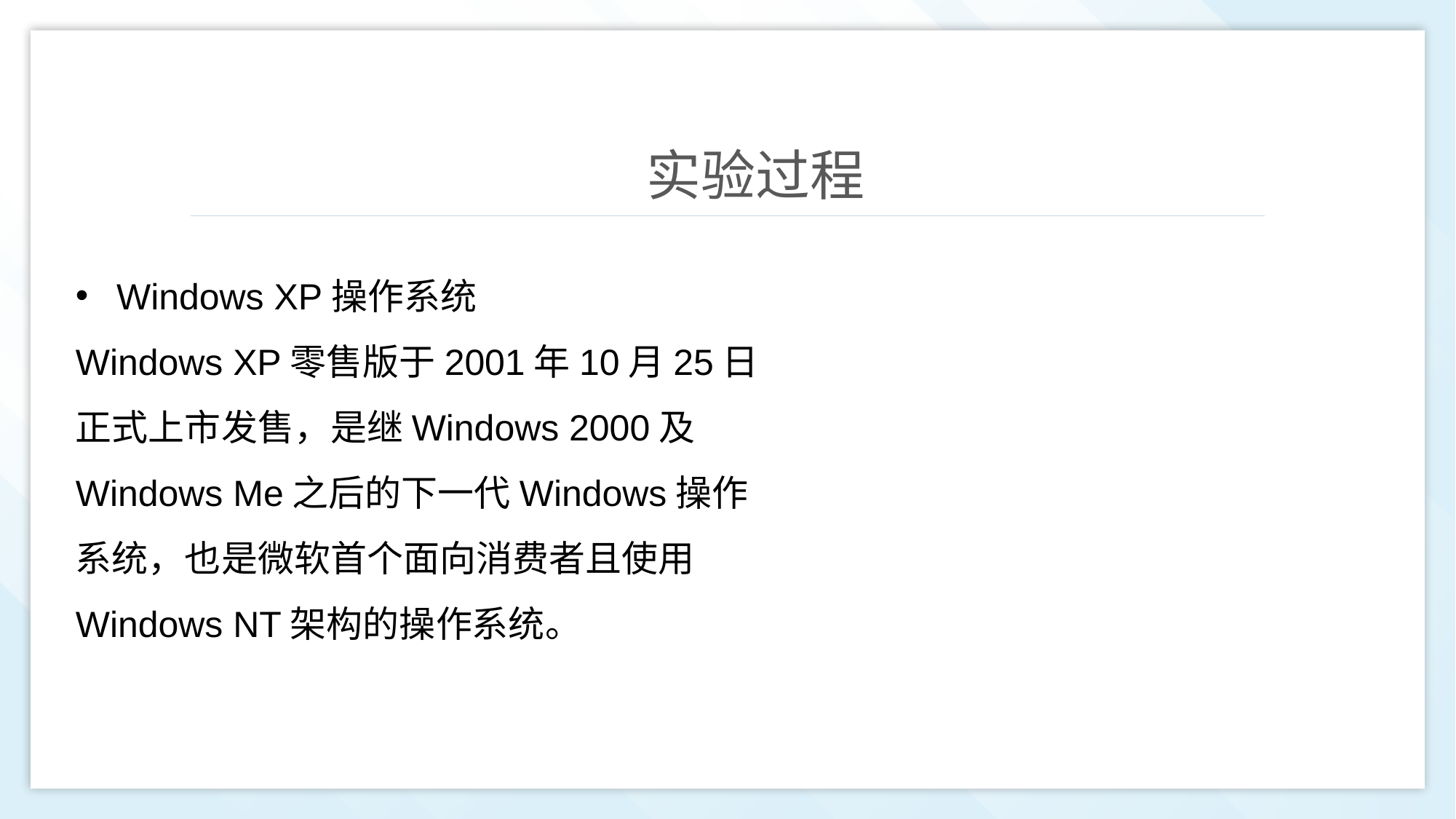

实验过程
Windows XP操作系统
Windows XP零售版于2001年10月25日正式上市发售，是继Windows 2000及Windows Me之后的下一代Windows操作系统，也是微软首个面向消费者且使用Windows NT架构的操作系统。